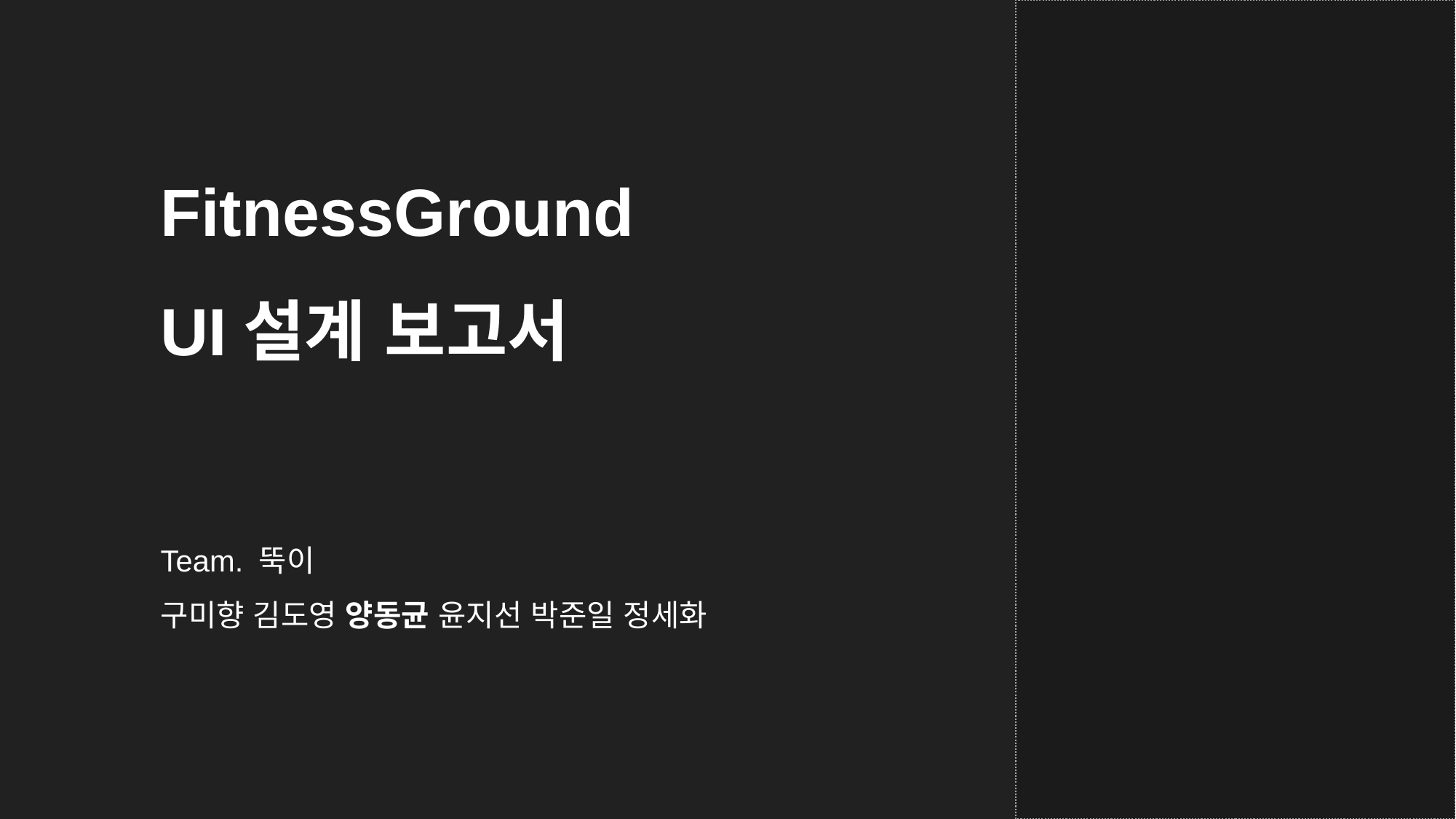

FitnessGround
UI설계 보고서

Team. 뚝이
구미향 김도영 양동균 윤지선 박준일 정세화